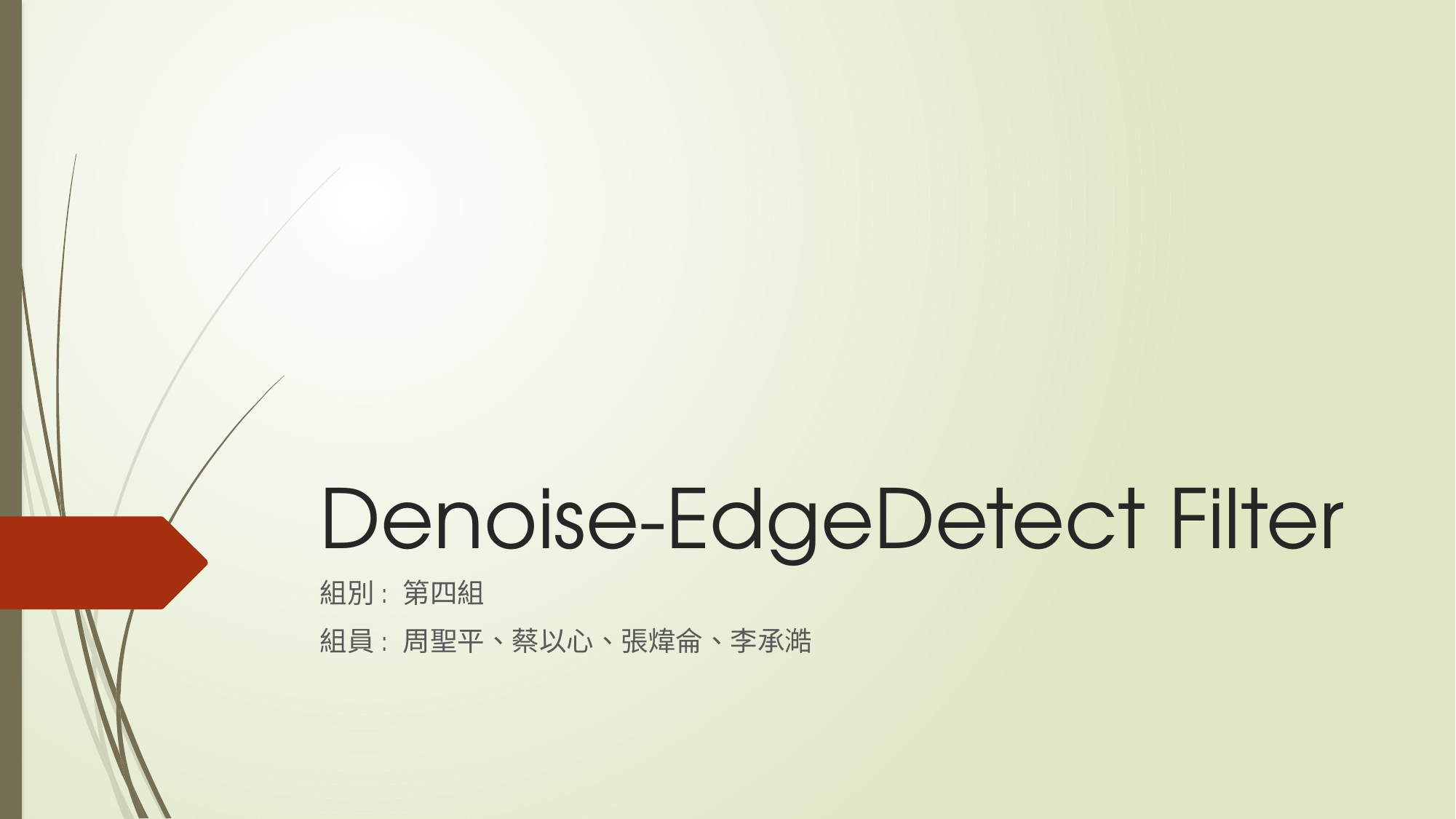

# Denoise-EdgeDetect Filter
組別: 第四組
組員: 周聖平、蔡以心、張煒侖、李承澔